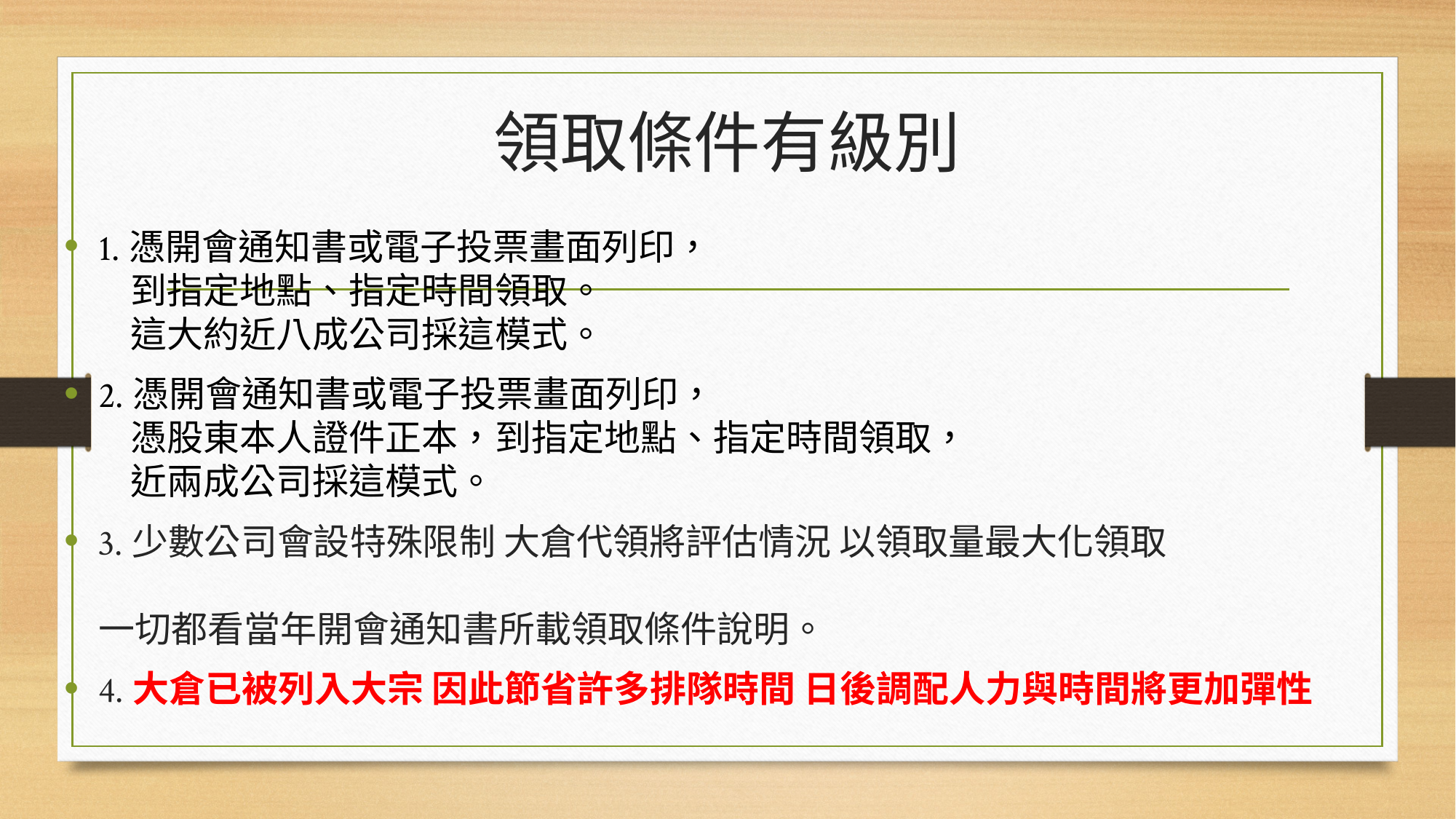

# 領取條件有級別
1.憑開會通知書或電子投票畫面列印，
    到指定地點、指定時間領取。
    這大約近八成公司採這模式。
2.憑開會通知書或電子投票畫面列印，
    憑股東本人證件正本，到指定地點、指定時間領取，
    近兩成公司採這模式。
3.少數公司會設特殊限制 大倉代領將評估情況 以領取量最大化領取
一切都看當年開會通知書所載領取條件說明。
4.大倉已被列入大宗 因此節省許多排隊時間 日後調配人力與時間將更加彈性